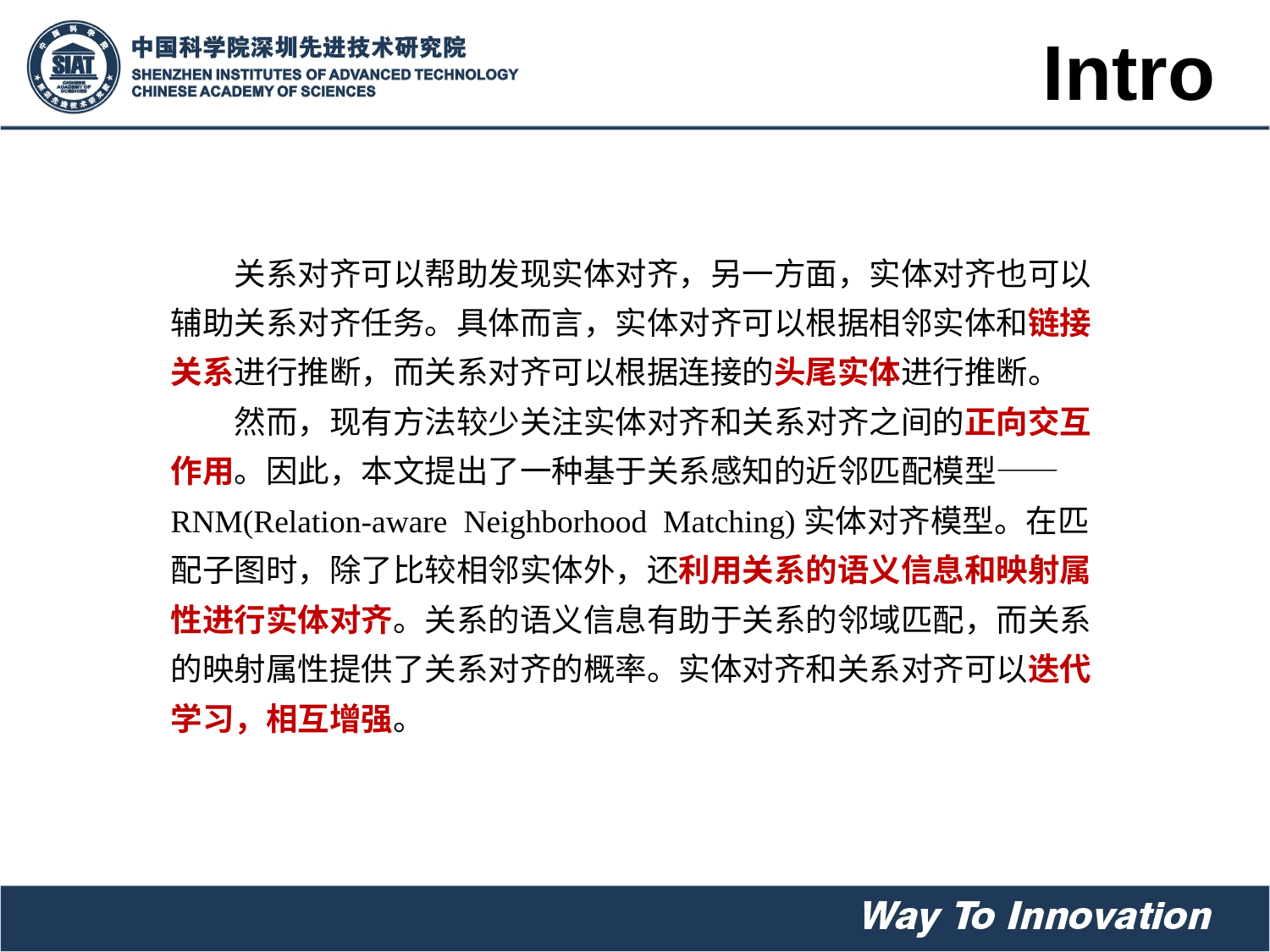

Intro
关系对齐可以帮助发现实体对齐，另一方面，实体对齐也可以辅助关系对齐任务。具体而言，实体对齐可以根据相邻实体和链接关系进行推断，而关系对齐可以根据连接的头尾实体进行推断。
然而，现有方法较少关注实体对齐和关系对齐之间的正向交互作用。因此，本文提出了一种基于关系感知的近邻匹配模型——RNM(Relation-aware  Neighborhood  Matching)实体对齐模型。在匹配子图时，除了比较相邻实体外，还利用关系的语义信息和映射属性进行实体对齐。关系的语义信息有助于关系的邻域匹配，而关系的映射属性提供了关系对齐的概率。实体对齐和关系对齐可以迭代学习，相互增强。